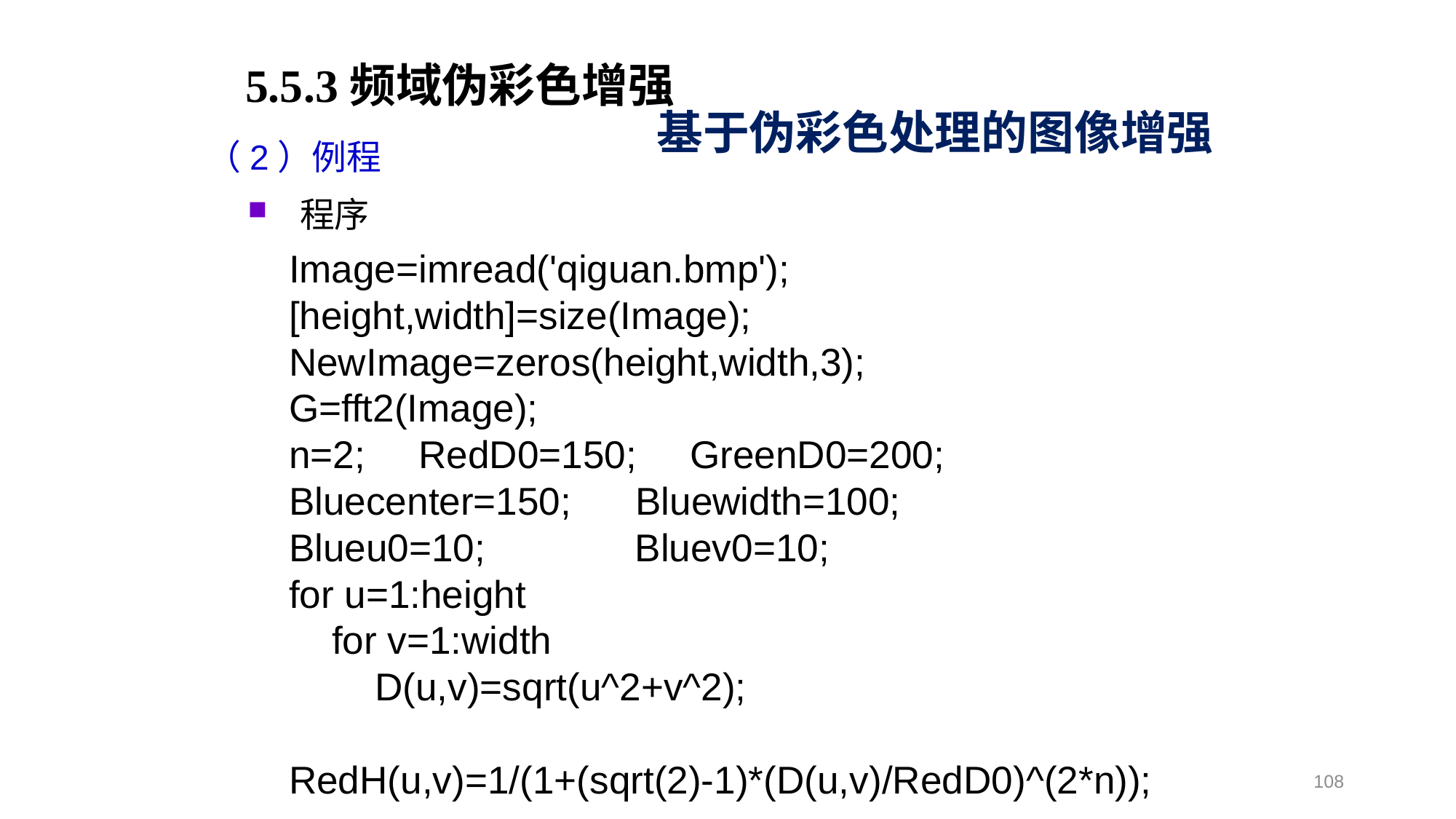

5.5.3频域伪彩色增强
基于伪彩色处理的图像增强
（2）例程
程序
Image=imread('qiguan.bmp');
[height,width]=size(Image);
NewImage=zeros(height,width,3);
G=fft2(Image);
n=2;     RedD0=150;     GreenD0=200;
Bluecenter=150;      Bluewidth=100;
Blueu0=10;              Bluev0=10;
for u=1:height
    for v=1:width
        D(u,v)=sqrt(u^2+v^2);
        RedH(u,v)=1/(1+(sqrt(2)-1)*(D(u,v)/RedD0)^(2*n));
108